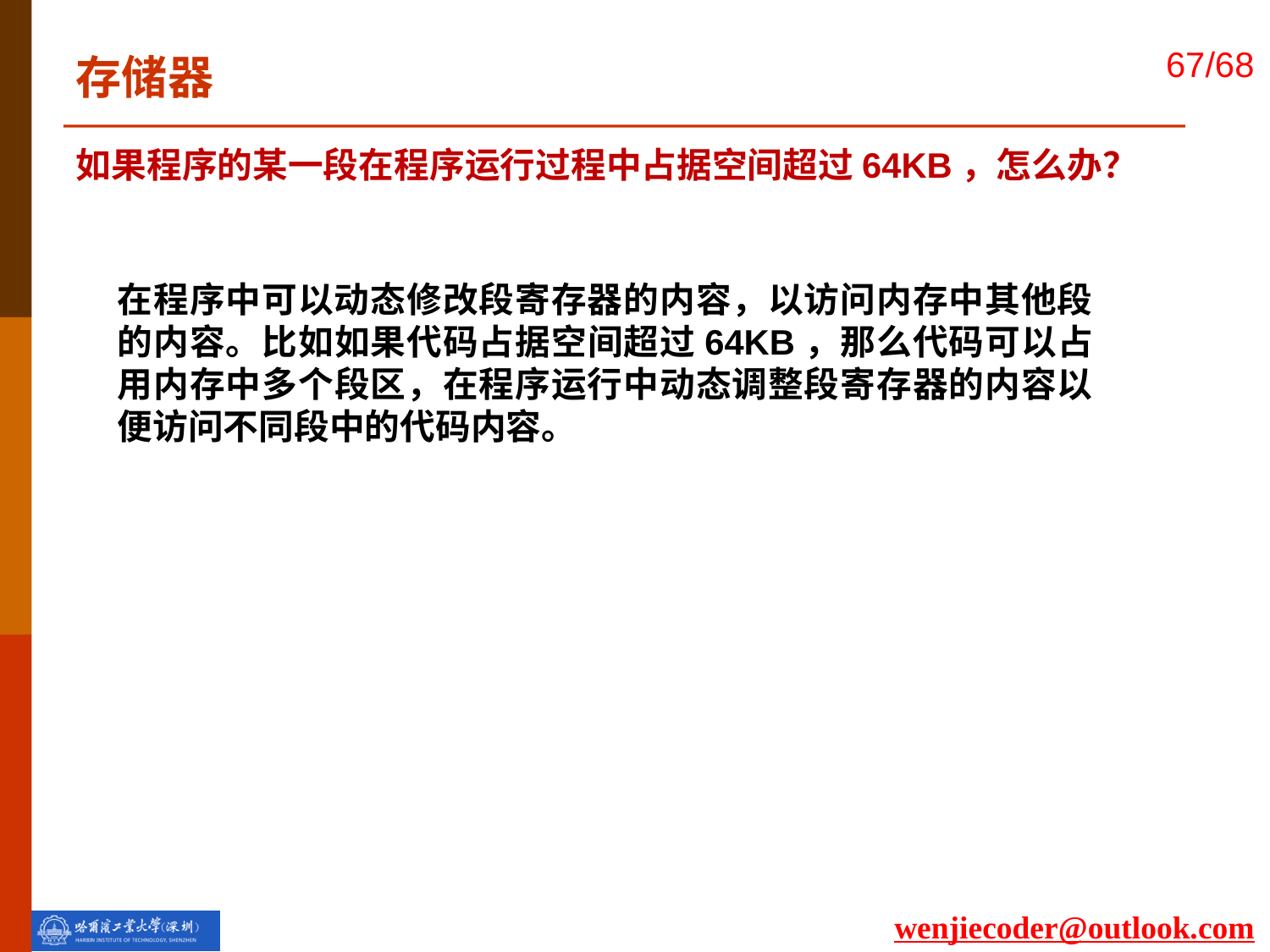

存储器
如果程序的某一段在程序运行过程中占据空间超过64KB，怎么办？
在程序中可以动态修改段寄存器的内容，以访问内存中其他段的内容。比如如果代码占据空间超过64KB，那么代码可以占用内存中多个段区，在程序运行中动态调整段寄存器的内容以便访问不同段中的代码内容。